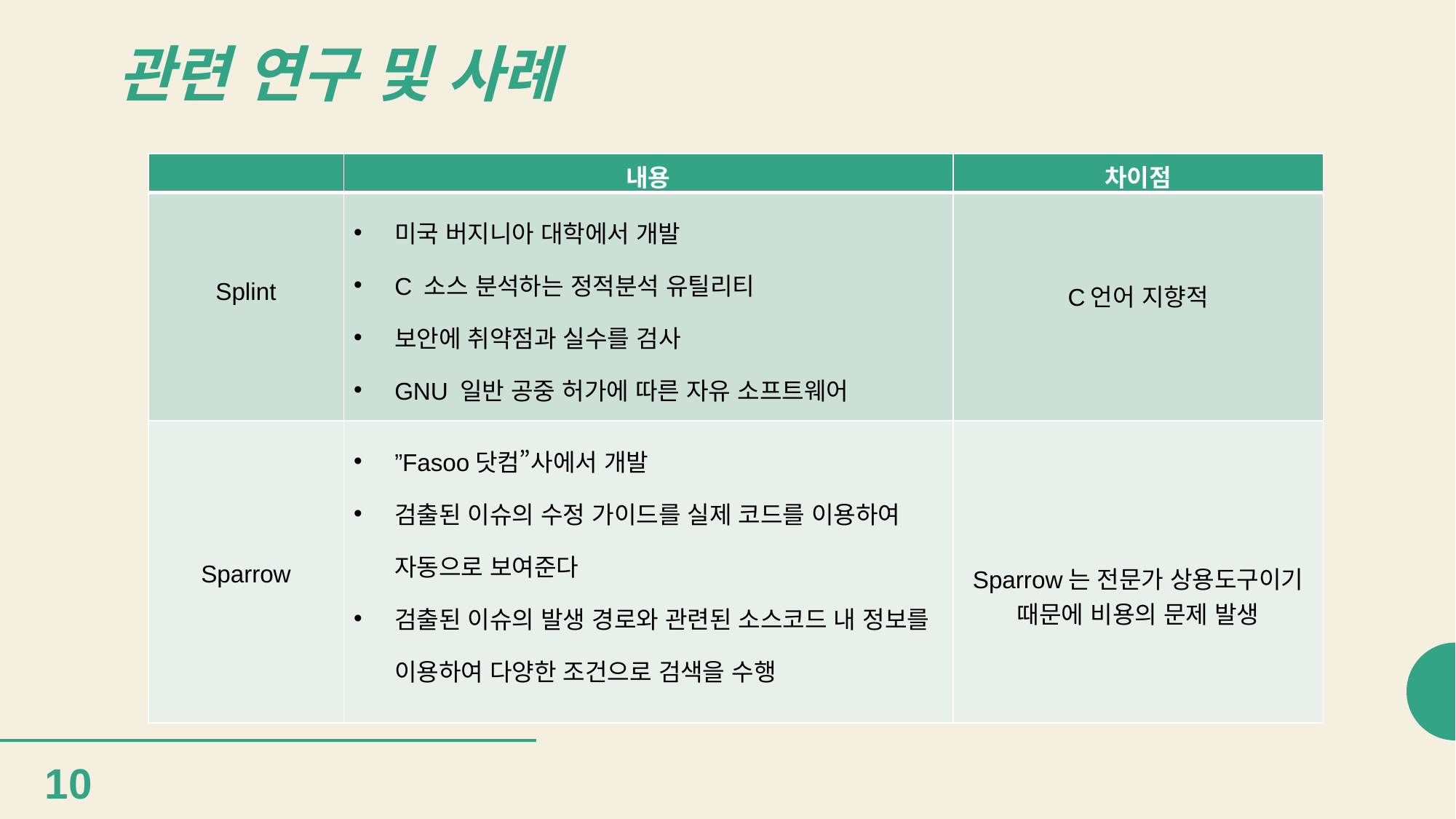

# 관련 연구 및 사례
|  | 내용 | 차이점 |
| --- | --- | --- |
| Splint | 미국 버지니아 대학에서 개발 C 소스 분석하는 정적분석 유틸리티 보안에 취약점과 실수를 검사 GNU 일반 공중 허가에 따른 자유 소프트웨어 | C언어 지향적 |
| Sparrow | ”Fasoo닷컴”사에서 개발 검출된 이슈의 수정 가이드를 실제 코드를 이용하여 자동으로 보여준다 검출된 이슈의 발생 경로와 관련된 소스코드 내 정보를 이용하여 다양한 조건으로 검색을 수행 | Sparrow는 전문가 상용도구이기 때문에 비용의 문제 발생 |
10